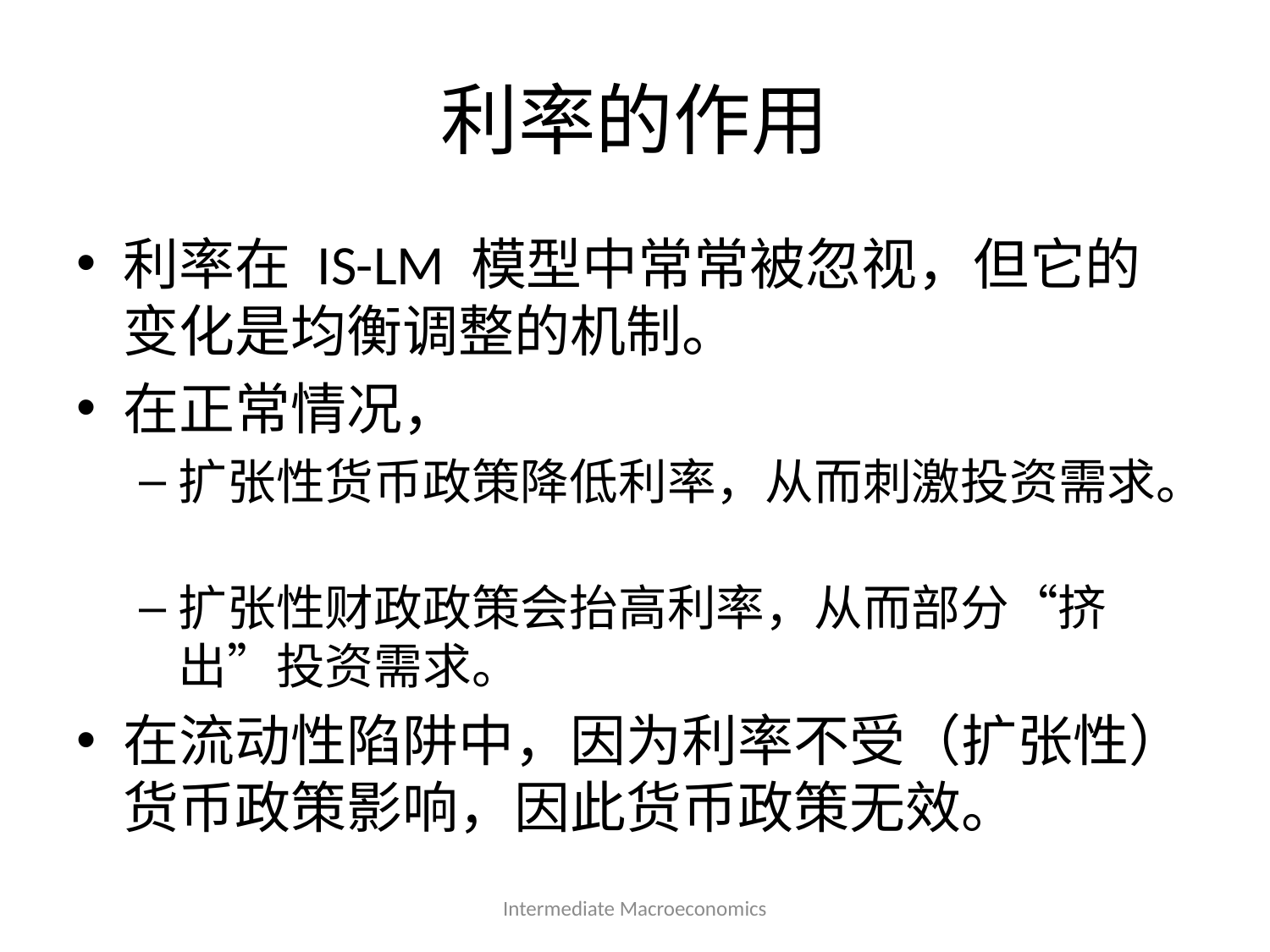

# 利率的作用
利率在 IS-LM 模型中常常被忽视，但它的变化是均衡调整的机制。
在正常情况，
扩张性货币政策降低利率，从而刺激投资需求。
扩张性财政政策会抬高利率，从而部分“挤出”投资需求。
在流动性陷阱中，因为利率不受（扩张性）货币政策影响，因此货币政策无效。
Intermediate Macroeconomics